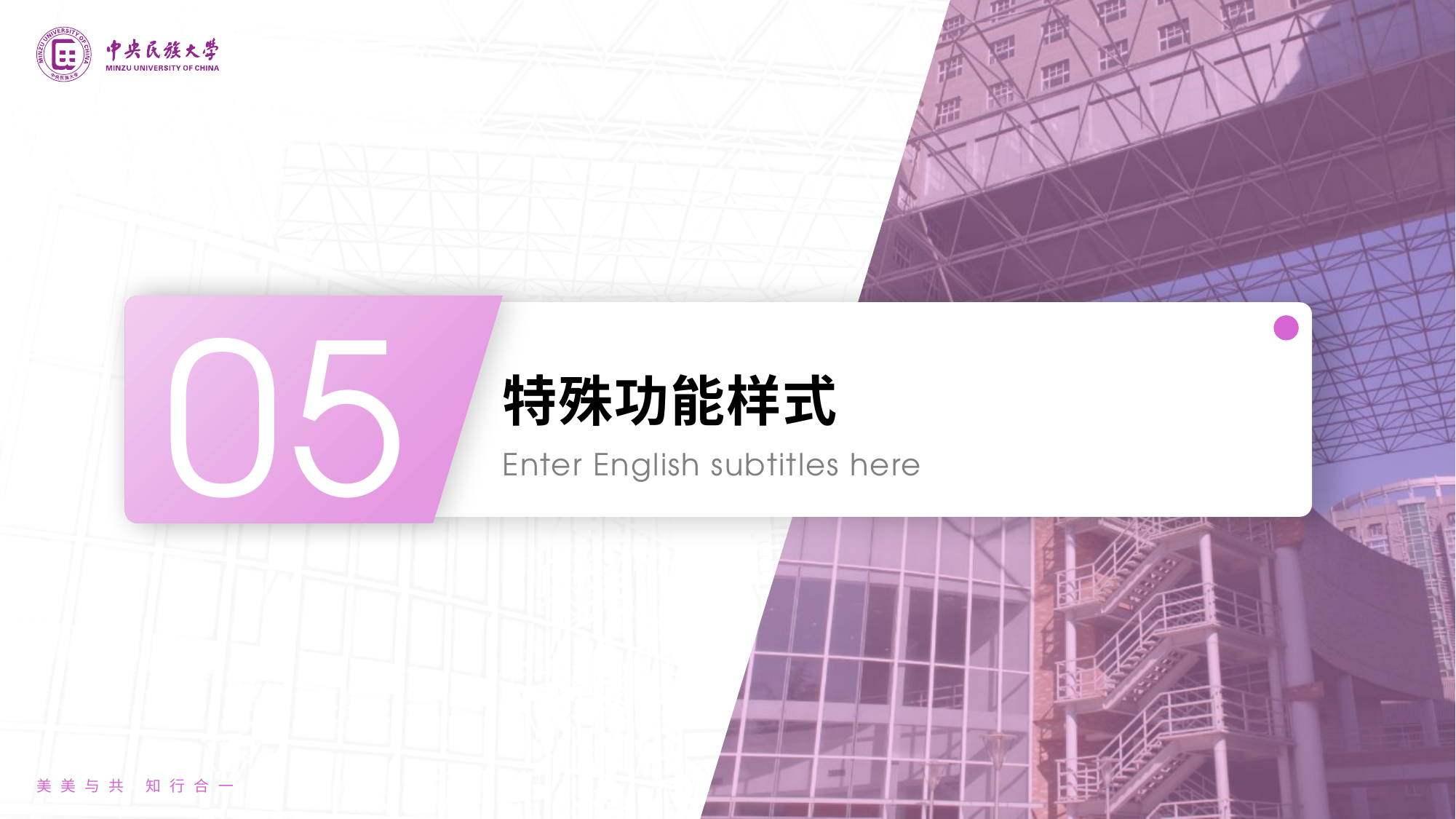

05
# 特殊功能样式
Enter English subtitles here
美美与共 知行合一